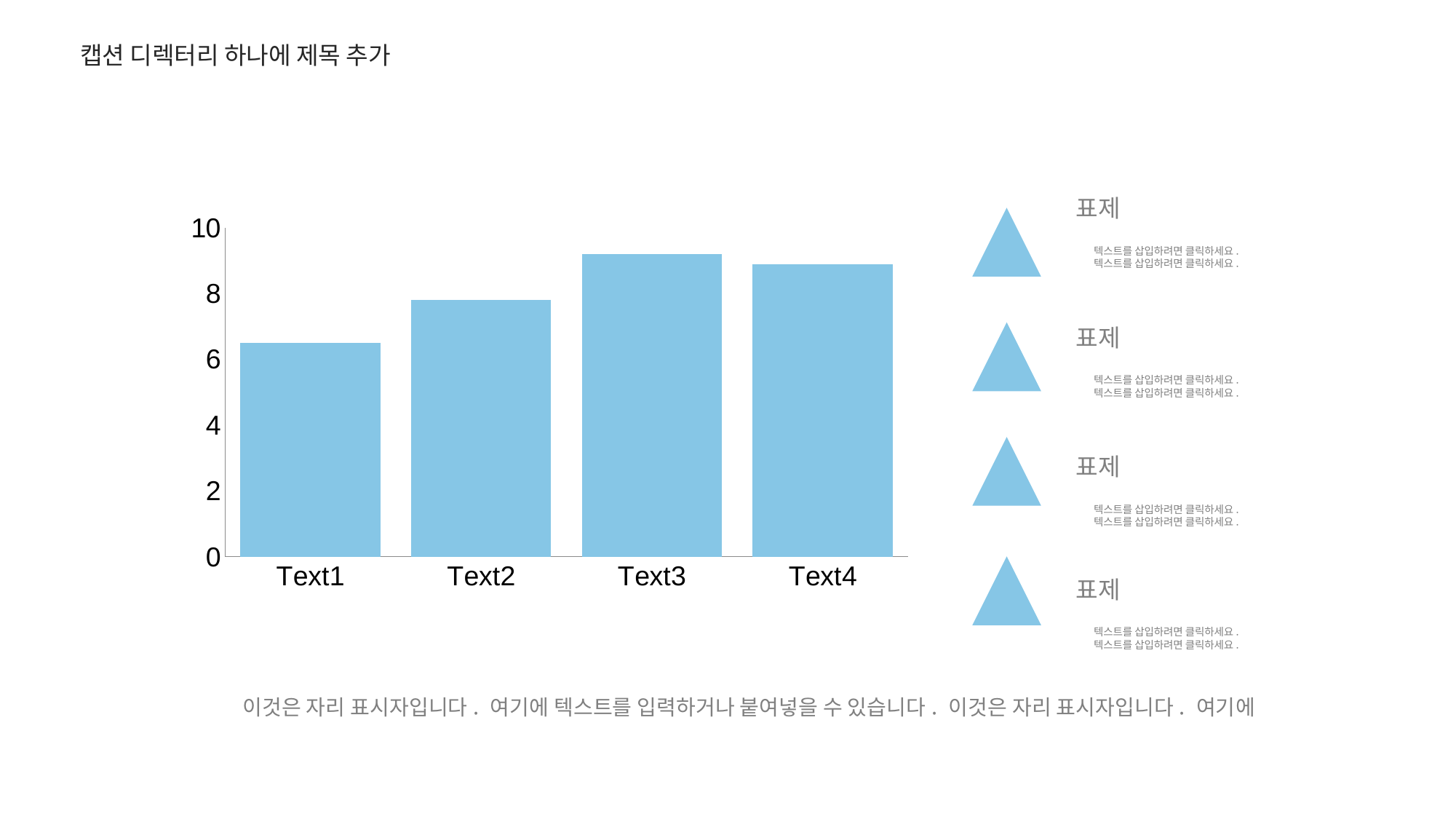

캡션 디렉터리 하나에 제목 추가
표제
텍스트를 삽입하려면 클릭하세요.
텍스트를 삽입하려면 클릭하세요.

### Chart

| Category | 销量 |
|---|---|
| Text1 | 6.5 |
| Text2 | 7.8 |
| Text3 | 9.2 |
| Text4 | 8.9 |
표제
텍스트를 삽입하려면 클릭하세요.
텍스트를 삽입하려면 클릭하세요.
표제
텍스트를 삽입하려면 클릭하세요.
텍스트를 삽입하려면 클릭하세요.
표제
텍스트를 삽입하려면 클릭하세요.
텍스트를 삽입하려면 클릭하세요.
이것은 자리 표시자입니다. 여기에 텍스트를 입력하거나 붙여넣을 수 있습니다. 이것은 자리 표시자입니다. 여기에